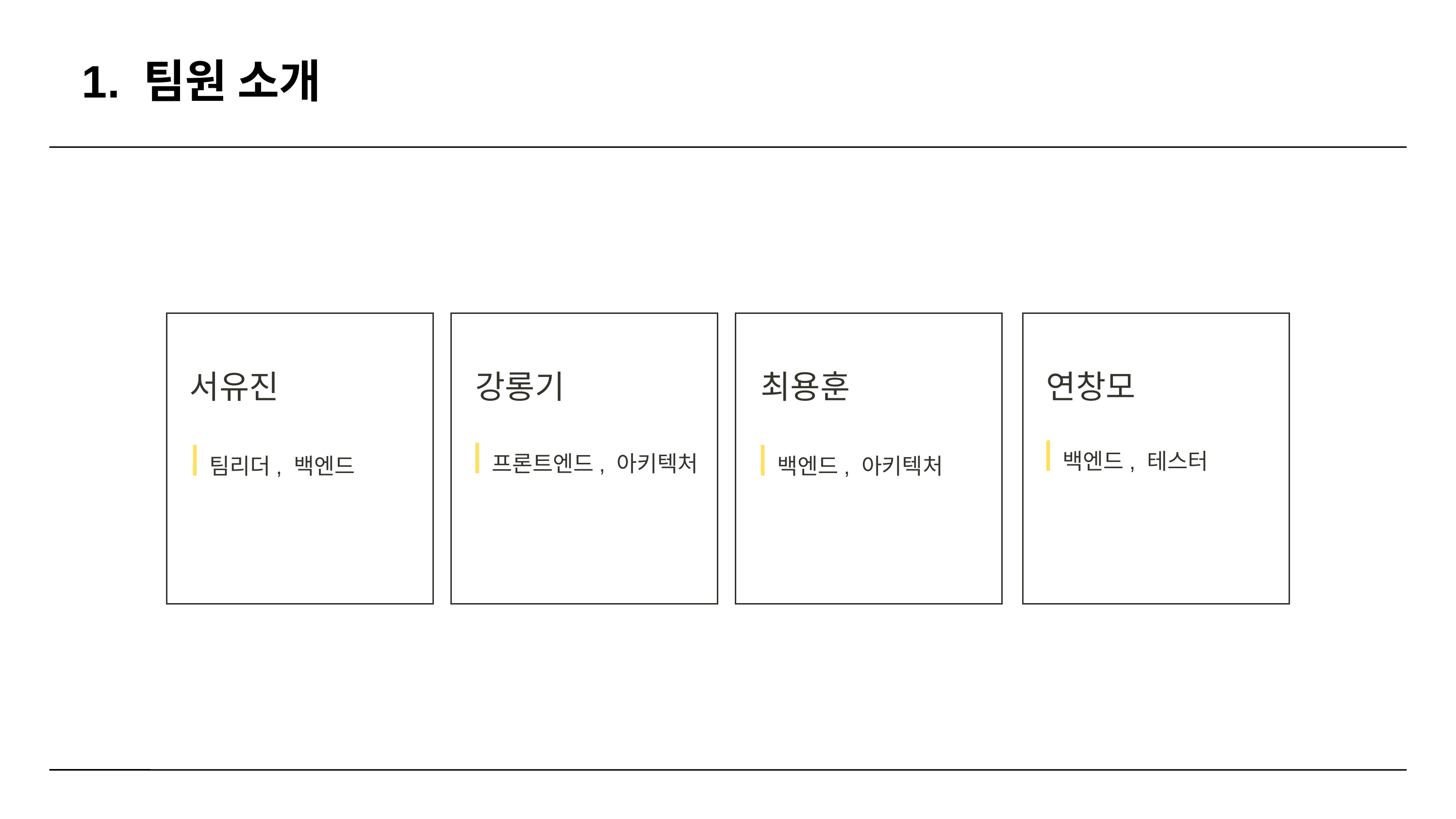

1. 팀원 소개

서유진
강롱기
최용훈
연창모
백엔드, 테스터

프론트엔드, 아키텍처

팀리더, 백엔드
백엔드, 아키텍처